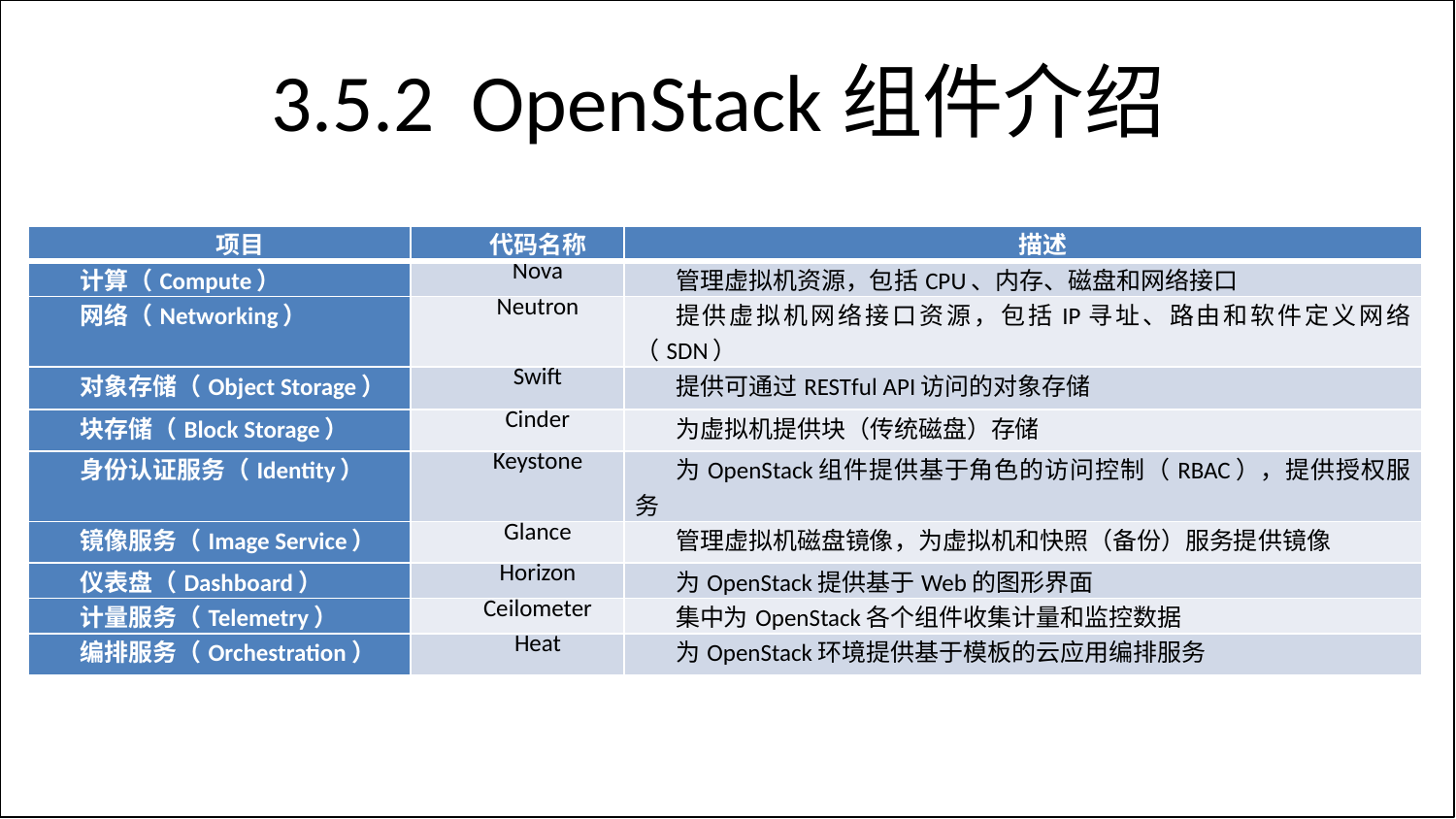

# 3.5.2  OpenStack组件介绍
| 项目 | 代码名称 | 描述 |
| --- | --- | --- |
| 计算（Compute） | Nova | 管理虚拟机资源，包括CPU、内存、磁盘和网络接口 |
| 网络（Networking） | Neutron | 提供虚拟机网络接口资源，包括IP寻址、路由和软件定义网络（SDN） |
| 对象存储（Object Storage） | Swift | 提供可通过RESTful API访问的对象存储 |
| 块存储（Block Storage） | Cinder | 为虚拟机提供块（传统磁盘）存储 |
| 身份认证服务（Identity） | Keystone | 为OpenStack组件提供基于角色的访问控制（RBAC），提供授权服务 |
| 镜像服务（Image Service） | Glance | 管理虚拟机磁盘镜像，为虚拟机和快照（备份）服务提供镜像 |
| 仪表盘（Dashboard） | Horizon | 为OpenStack提供基于Web的图形界面 |
| 计量服务（Telemetry） | Ceilometer | 集中为OpenStack各个组件收集计量和监控数据 |
| 编排服务（Orchestration） | Heat | 为OpenStack环境提供基于模板的云应用编排服务 |